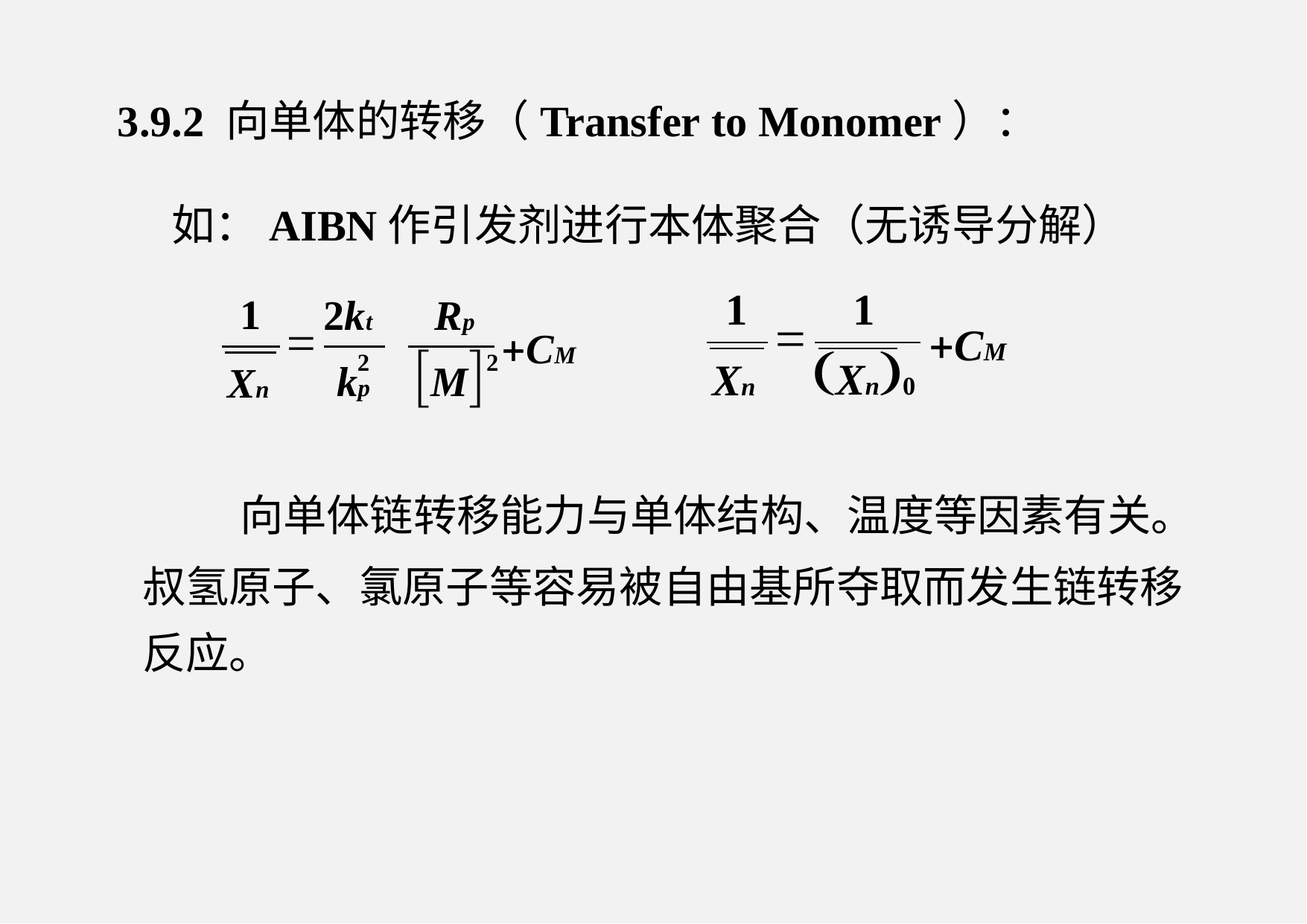

3.9.2 向单体的转移（Transfer to Monomer）：

	如：AIBN作引发剂进行本体聚合（无诱导分解）
2kt      Rp
	1

Xn
	1
(Xn)0
	1

Xn
=
+CM
=
+CM
kp   [M]

2                   2
	向单体链转移能力与单体结构、温度等因素有关。

叔氢原子、氯原子等容易被自由基所夺取而发生链转移

反应。